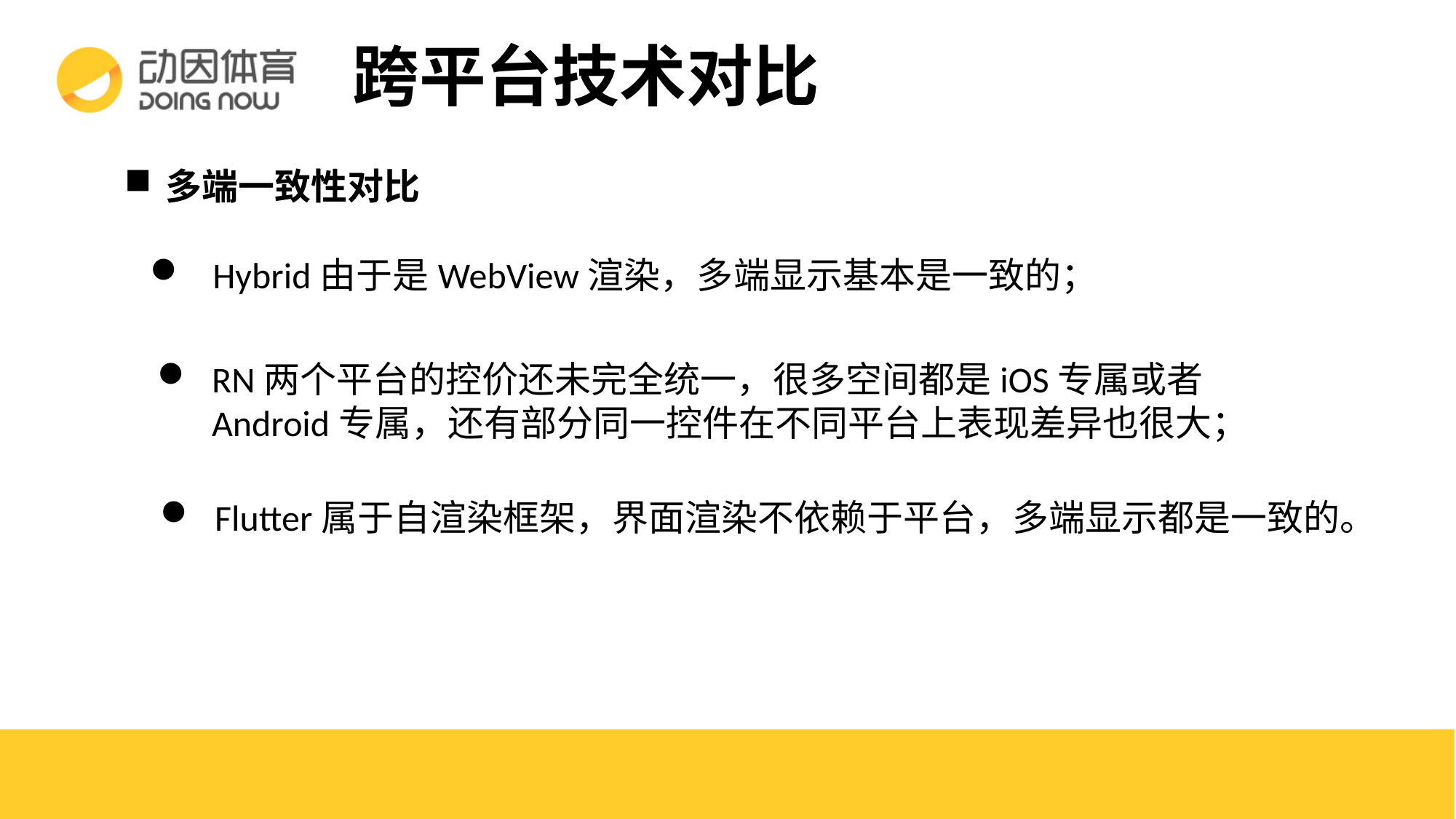

# 跨平台技术对比
多端一致性对比
 Hybrid由于是WebView渲染，多端显示基本是一致的；

RN两个平台的控价还未完全统一，很多空间都是iOS专属或者Android专属，还有部分同一控件在不同平台上表现差异也很大；
Flutter属于自渲染框架，界面渲染不依赖于平台，多端显示都是一致的。